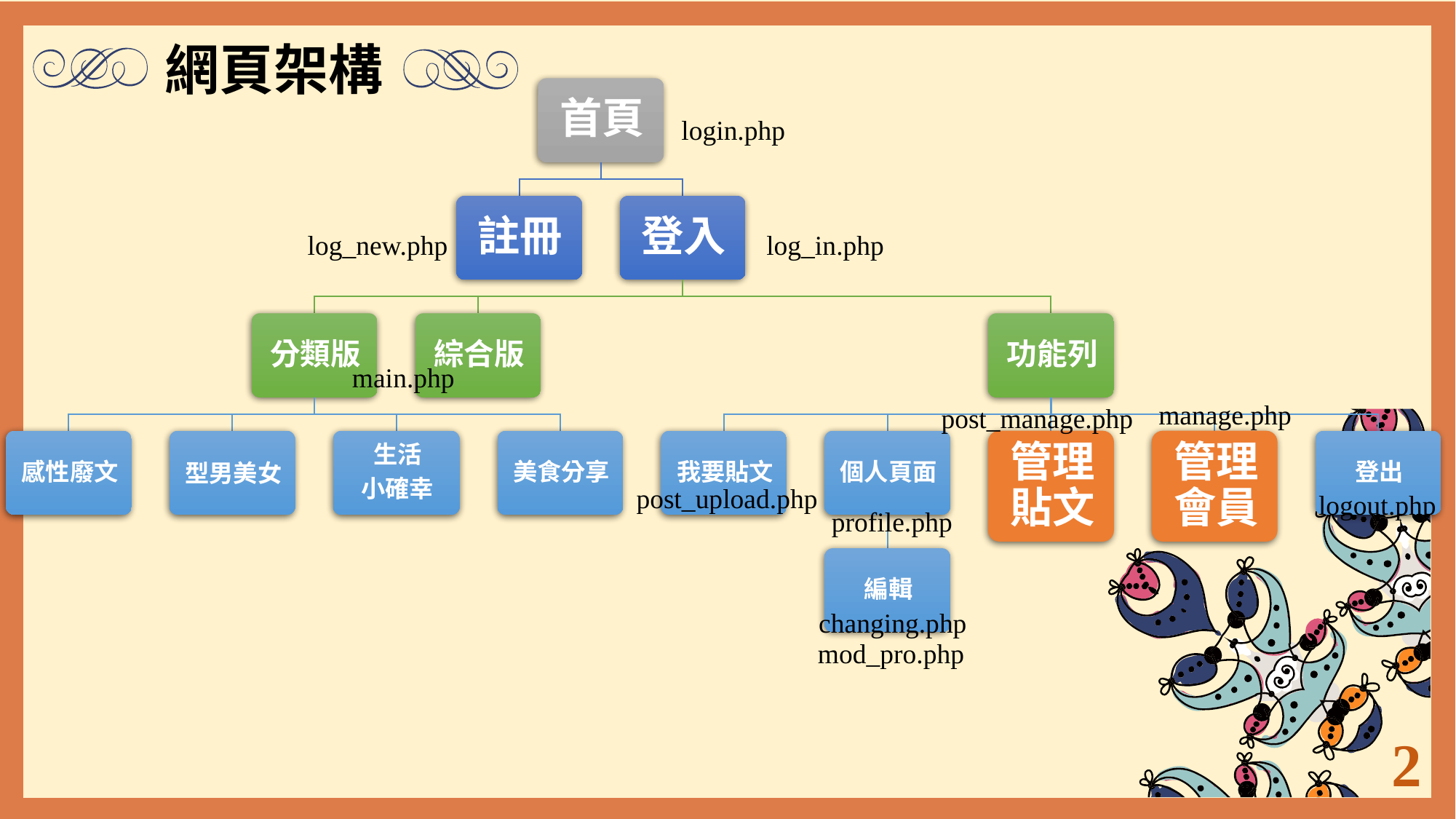

首頁
註冊
登入
分類版
感性廢文
型男美女
生活
小確幸
美食分享
綜合版
功能列
我要貼文
個人頁面
編輯
管理貼文
管理會員
登出

網頁架構

login.php
log_new.php
log_in.php
main.php
manage.php
post_manage.php

post_upload.php
logout.php
profile.php
changing.php
mod_pro.php

2